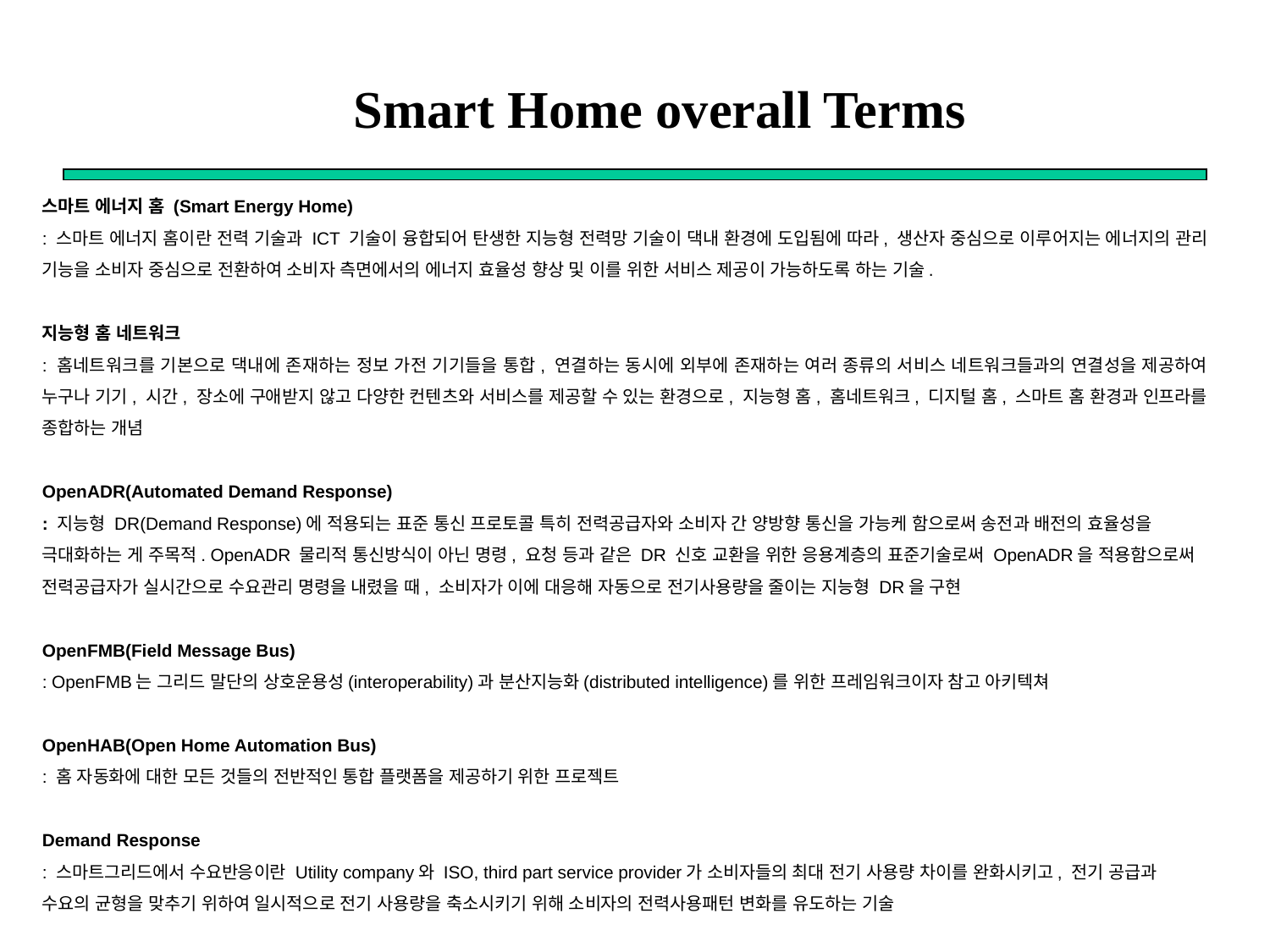

Smart Home overall Terms

스마트 에너지 홈 (Smart Energy Home)
: 스마트 에너지 홈이란 전력 기술과 ICT 기술이 융합되어 탄생한 지능형 전력망 기술이 댁내 환경에 도입됨에 따라, 생산자 중심으로 이루어지는 에너지의 관리 기능을 소비자 중심으로 전환하여 소비자 측면에서의 에너지 효율성 향상 및 이를 위한 서비스 제공이 가능하도록 하는 기술.

지능형 홈 네트워크
: 홈네트워크를 기본으로 댁내에 존재하는 정보 가전 기기들을 통합, 연결하는 동시에 외부에 존재하는 여러 종류의 서비스 네트워크들과의 연결성을 제공하여 누구나 기기, 시간, 장소에 구애받지 않고 다양한 컨텐츠와 서비스를 제공할 수 있는 환경으로, 지능형 홈, 홈네트워크, 디지털 홈, 스마트 홈 환경과 인프라를 종합하는 개념

OpenADR(Automated Demand Response)
: 지능형 DR(Demand Response)에 적용되는 표준 통신 프로토콜 특히 전력공급자와 소비자 간 양방향 통신을 가능케 함으로써 송전과 배전의 효율성을 극대화하는 게 주목적. OpenADR 물리적 통신방식이 아닌 명령, 요청 등과 같은 DR 신호 교환을 위한 응용계층의 표준기술로써 OpenADR을 적용함으로써 전력공급자가 실시간으로 수요관리 명령을 내렸을 때, 소비자가 이에 대응해 자동으로 전기사용량을 줄이는 지능형 DR을 구현

OpenFMB(Field Message Bus)
: OpenFMB는 그리드 말단의 상호운용성(interoperability)과 분산지능화(distributed intelligence)를 위한 프레임워크이자 참고 아키텍쳐

OpenHAB(Open Home Automation Bus)
: 홈 자동화에 대한 모든 것들의 전반적인 통합 플랫폼을 제공하기 위한 프로젝트

Demand Response
: 스마트그리드에서 수요반응이란 Utility company와 ISO, third part service provider가 소비자들의 최대 전기 사용량 차이를 완화시키고, 전기 공급과 수요의 균형을 맞추기 위하여 일시적으로 전기 사용량을 축소시키기 위해 소비자의 전력사용패턴 변화를 유도하는 기술